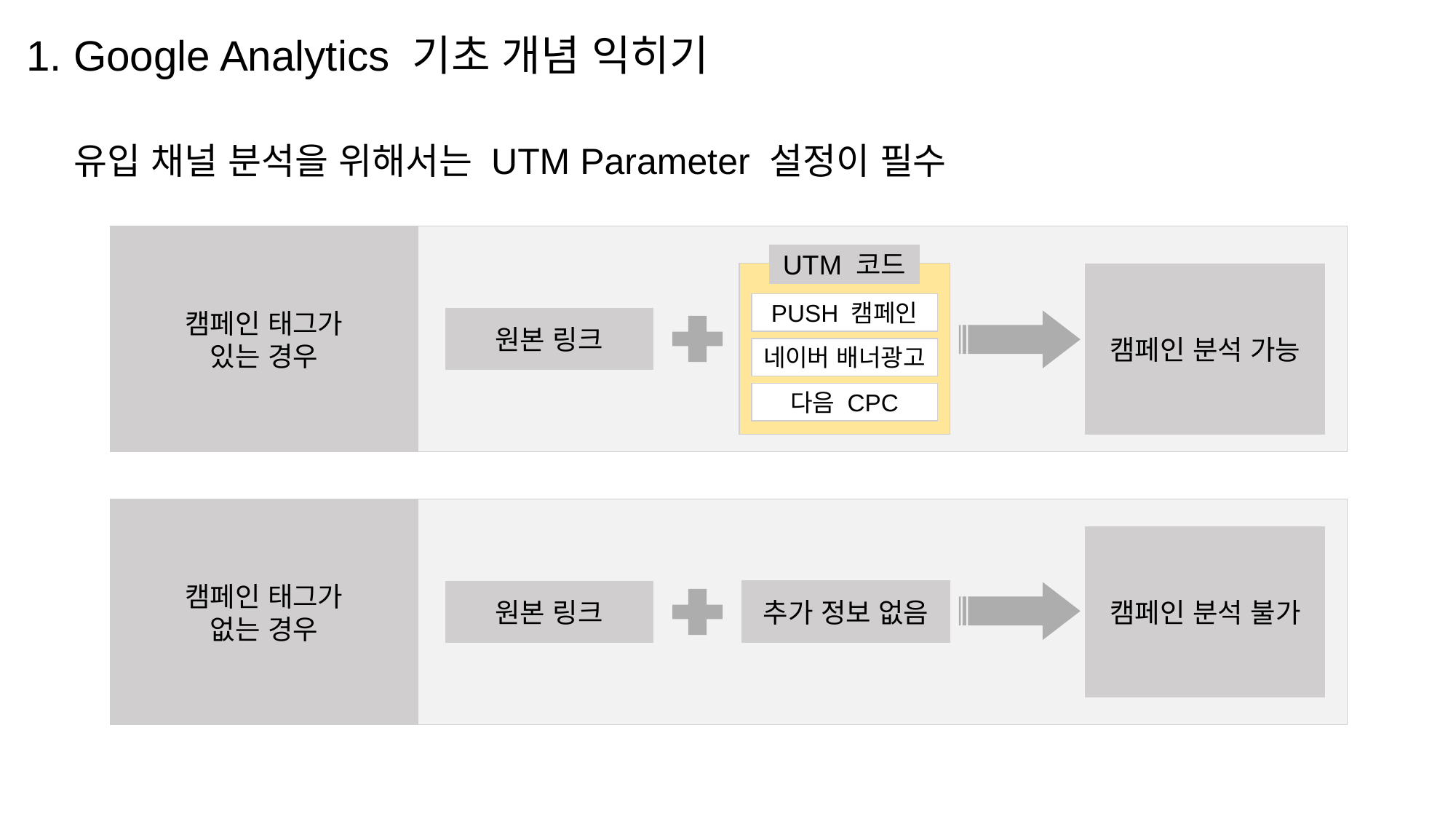

1. Google Analytics 기초 개념 익히기
유입 채널 분석을 위해서는 UTM Parameter 설정이 필수

캠페인 태그가
있는 경우
UTM 코드

캠페인 분석 가능
PUSH 캠페인
원본 링크

네이버 배너광고
다음 CPC

캠페인 태그가
없는 경우
캠페인 분석 불가
추가 정보 없음
원본 링크